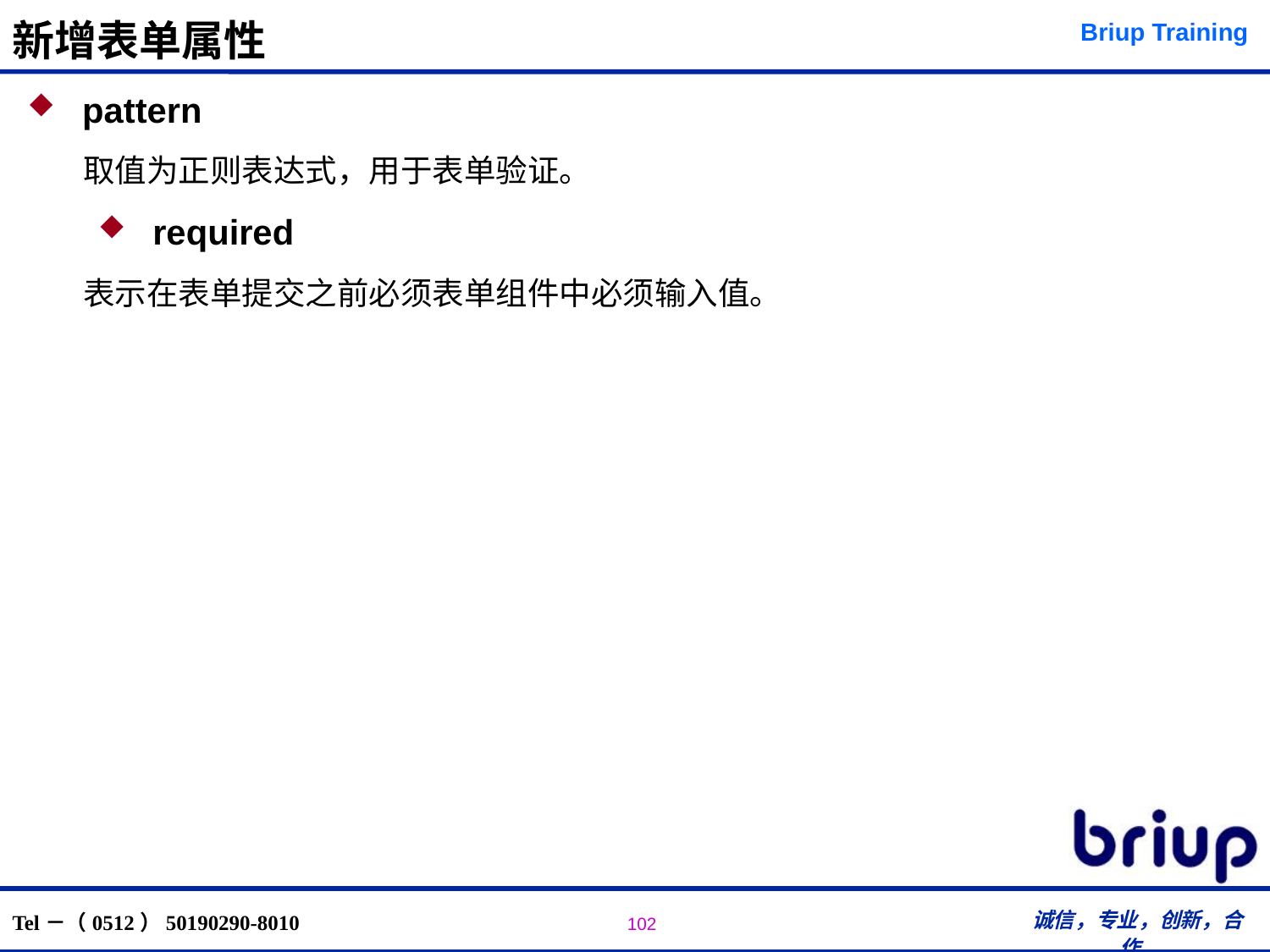

# 新增表单属性
 pattern
取值为正则表达式，用于表单验证。
 required
表示在表单提交之前必须表单组件中必须输入值。